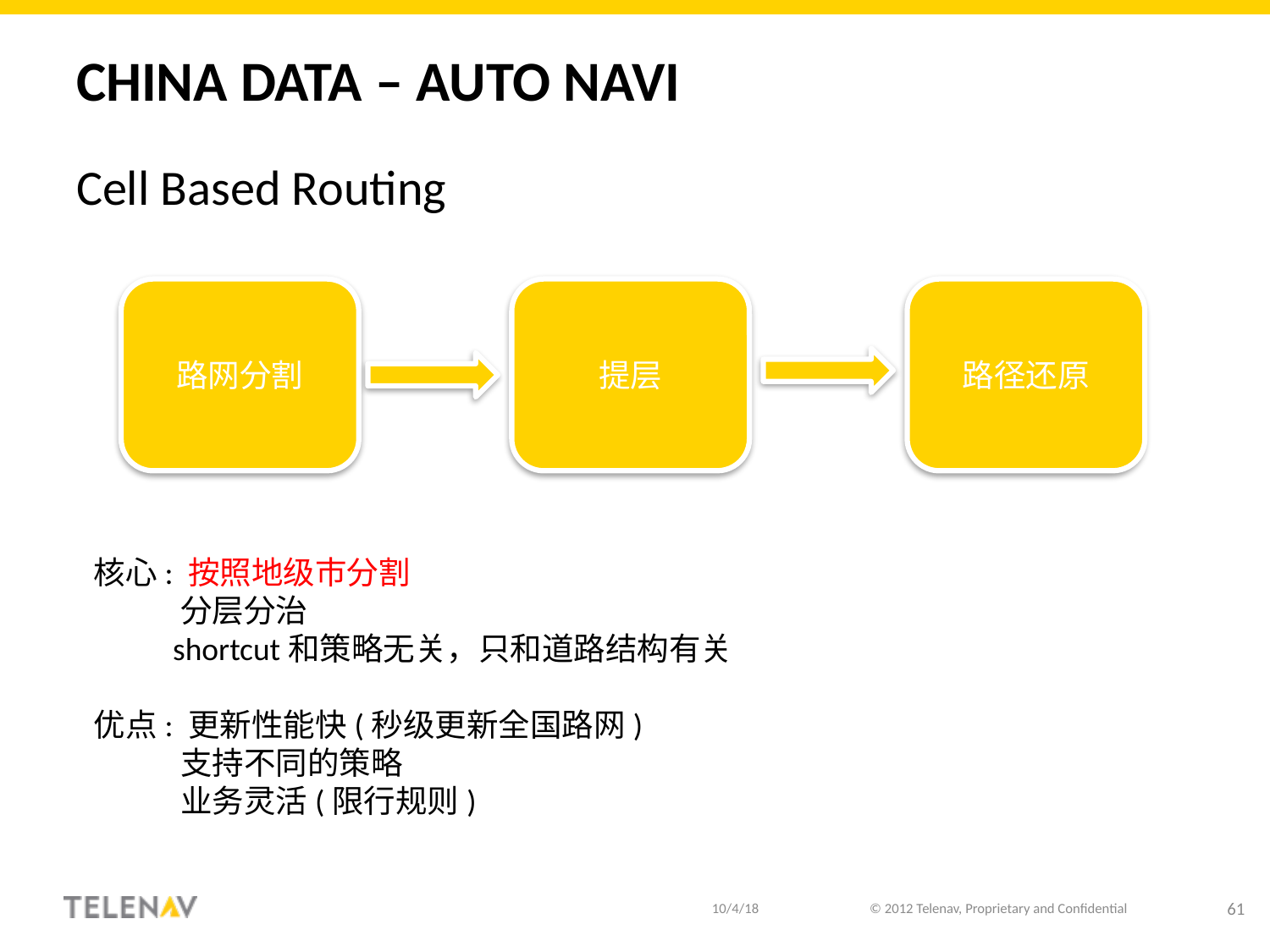

# China data – Auto navi
Cell Based Routing

路径还原
提层
路网分割

核心: 按照地级市分割
           分层分治
           shortcut和策略无关，只和道路结构有关
优点: 更新性能快(秒级更新全国路网)
           支持不同的策略
           业务灵活(限行规则)
10/4/18
© 2012 Telenav, Proprietary and Confidential
61